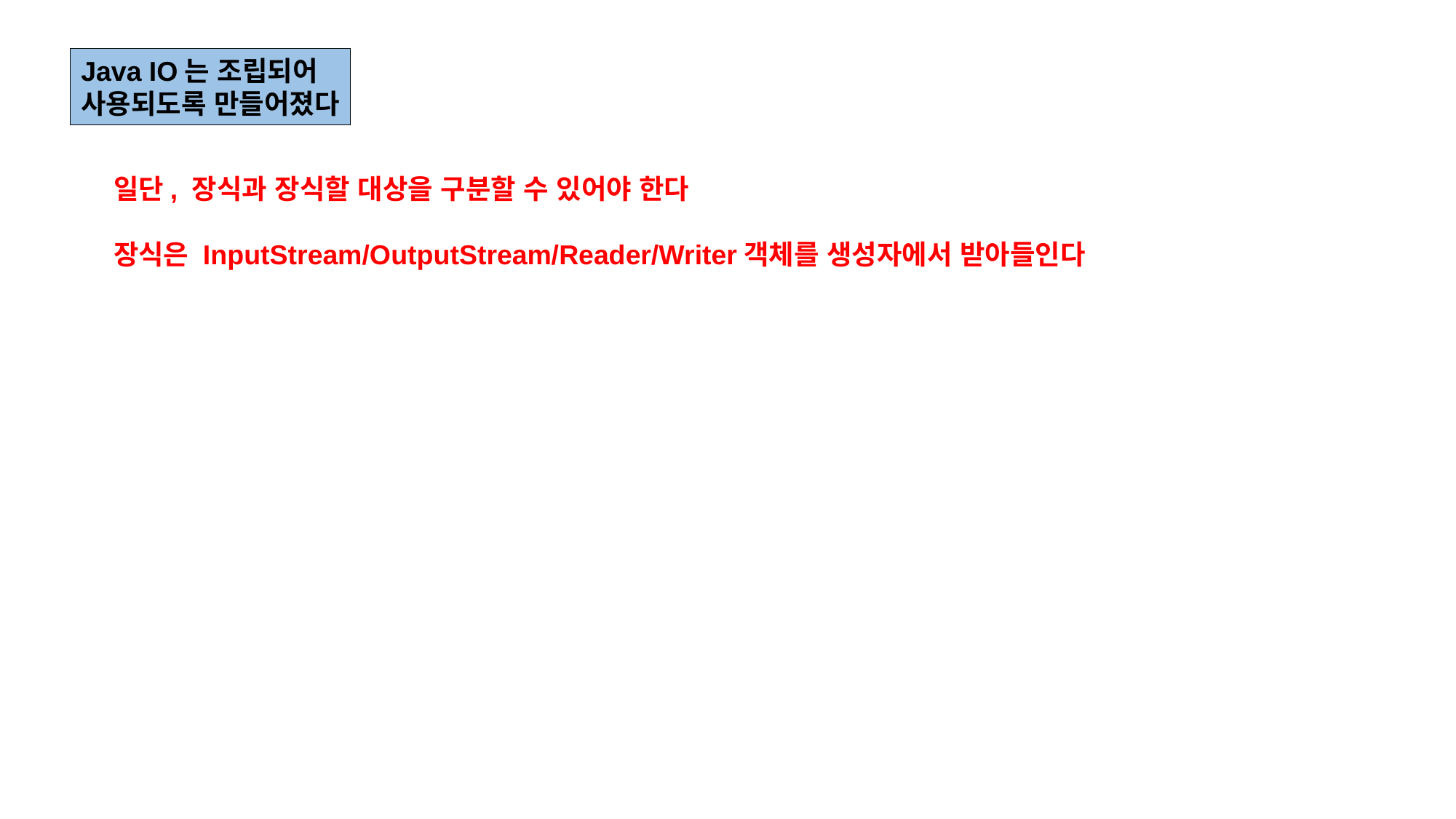

Java IO는 조립되어
사용되도록 만들어졌다
일단, 장식과 장식할 대상을 구분할 수 있어야 한다

장식은 InputStream/OutputStream/Reader/Writer객체를 생성자에서 받아들인다